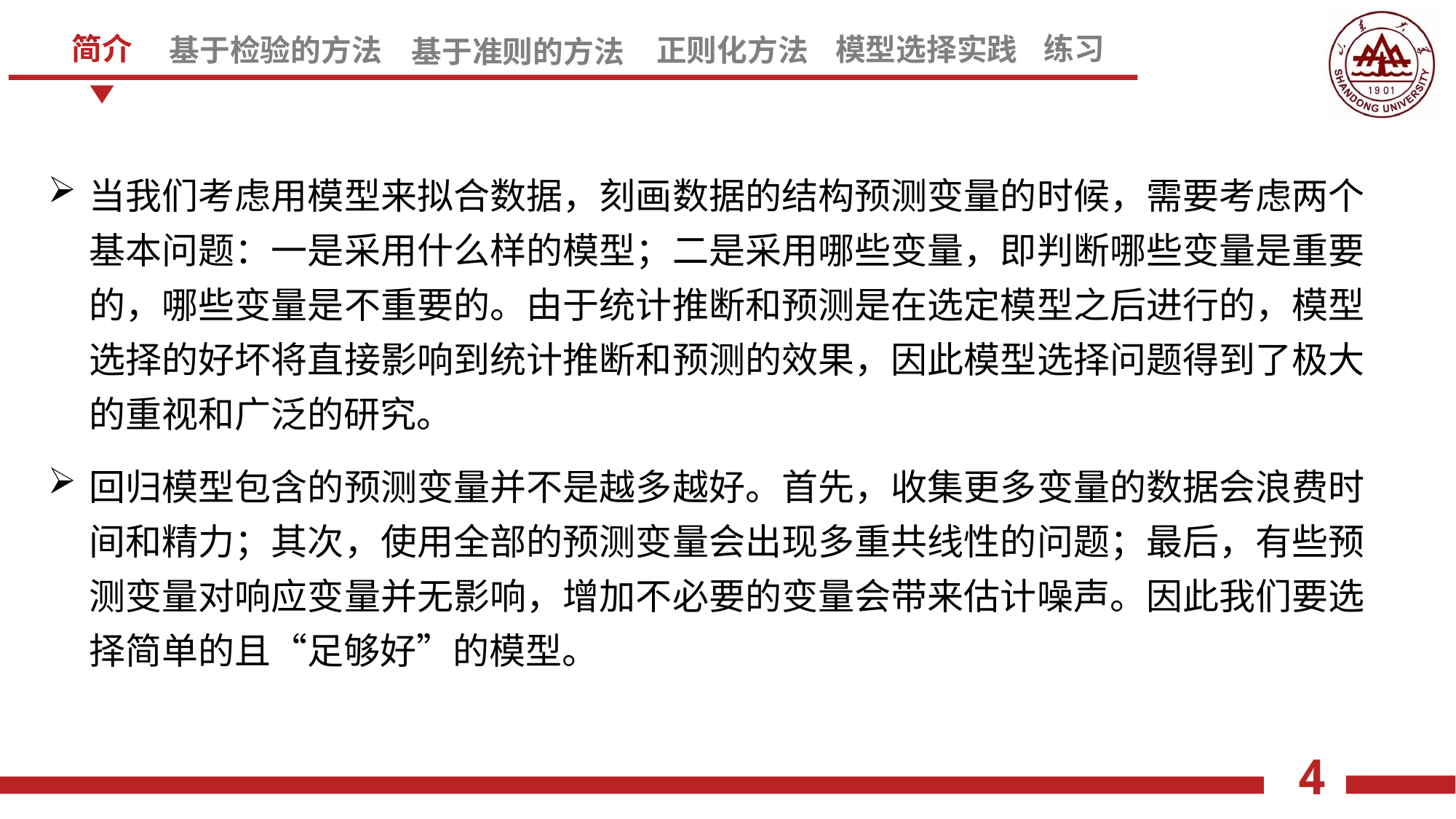

当我们考虑用模型来拟合数据，刻画数据的结构预测变量的时候，需要考虑两个基本问题：一是采用什么样的模型；二是采用哪些变量，即判断哪些变量是重要的，哪些变量是不重要的。由于统计推断和预测是在选定模型之后进行的，模型选择的好坏将直接影响到统计推断和预测的效果，因此模型选择问题得到了极大的重视和广泛的研究。
回归模型包含的预测变量并不是越多越好。首先，收集更多变量的数据会浪费时间和精力；其次，使用全部的预测变量会出现多重共线性的问题；最后，有些预测变量对响应变量并无影响，增加不必要的变量会带来估计噪声。因此我们要选择简单的且“足够好”的模型。